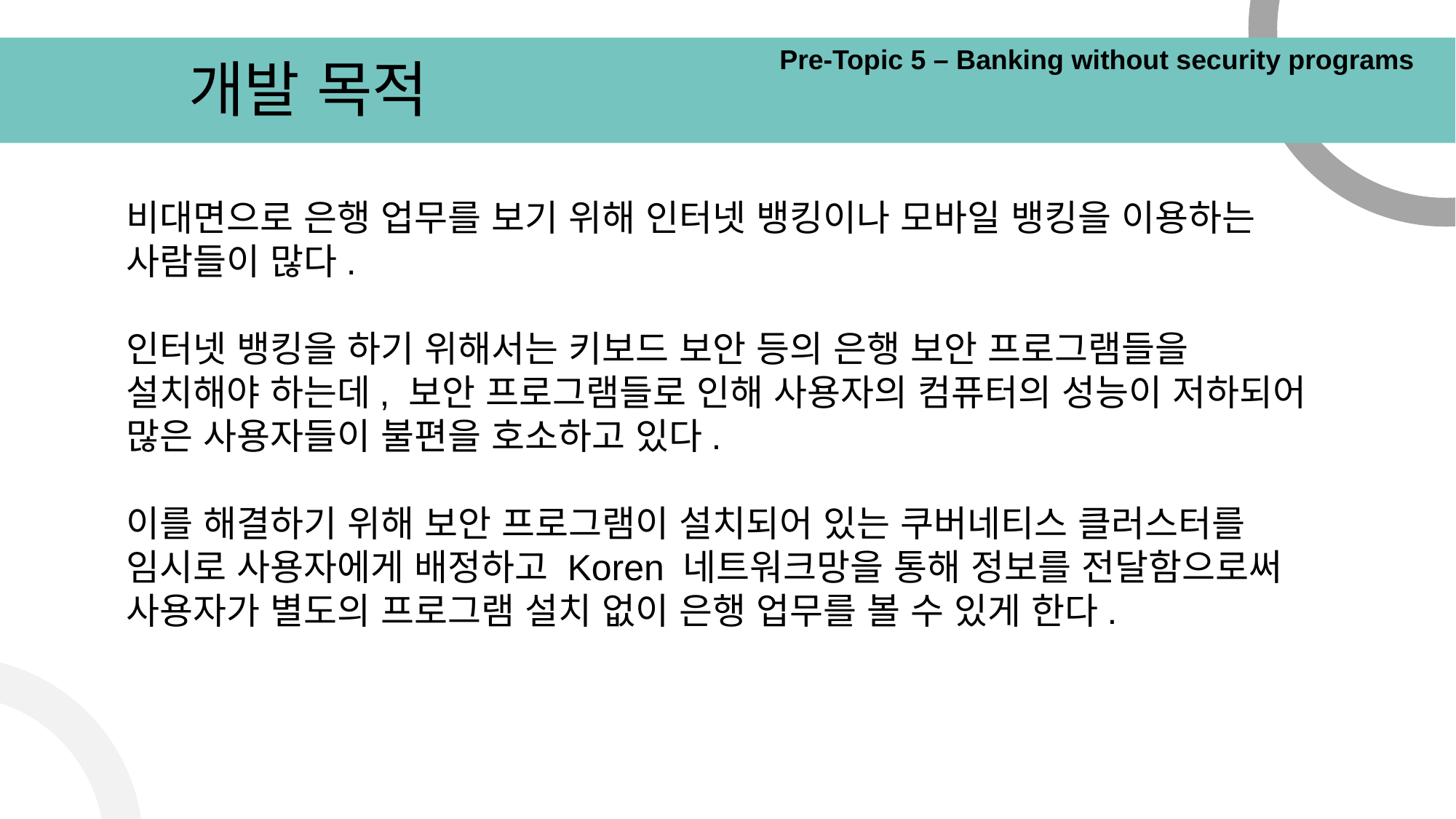

Pre-Topic 5 – Banking without security programs
# 개발 목적
비대면으로 은행 업무를 보기 위해 인터넷 뱅킹이나 모바일 뱅킹을 이용하는 사람들이 많다.

인터넷 뱅킹을 하기 위해서는 키보드 보안 등의 은행 보안 프로그램들을 설치해야 하는데, 보안 프로그램들로 인해 사용자의 컴퓨터의 성능이 저하되어 많은 사용자들이 불편을 호소하고 있다.

이를 해결하기 위해 보안 프로그램이 설치되어 있는 쿠버네티스 클러스터를 임시로 사용자에게 배정하고 Koren 네트워크망을 통해 정보를 전달함으로써 사용자가 별도의 프로그램 설치 없이 은행 업무를 볼 수 있게 한다.